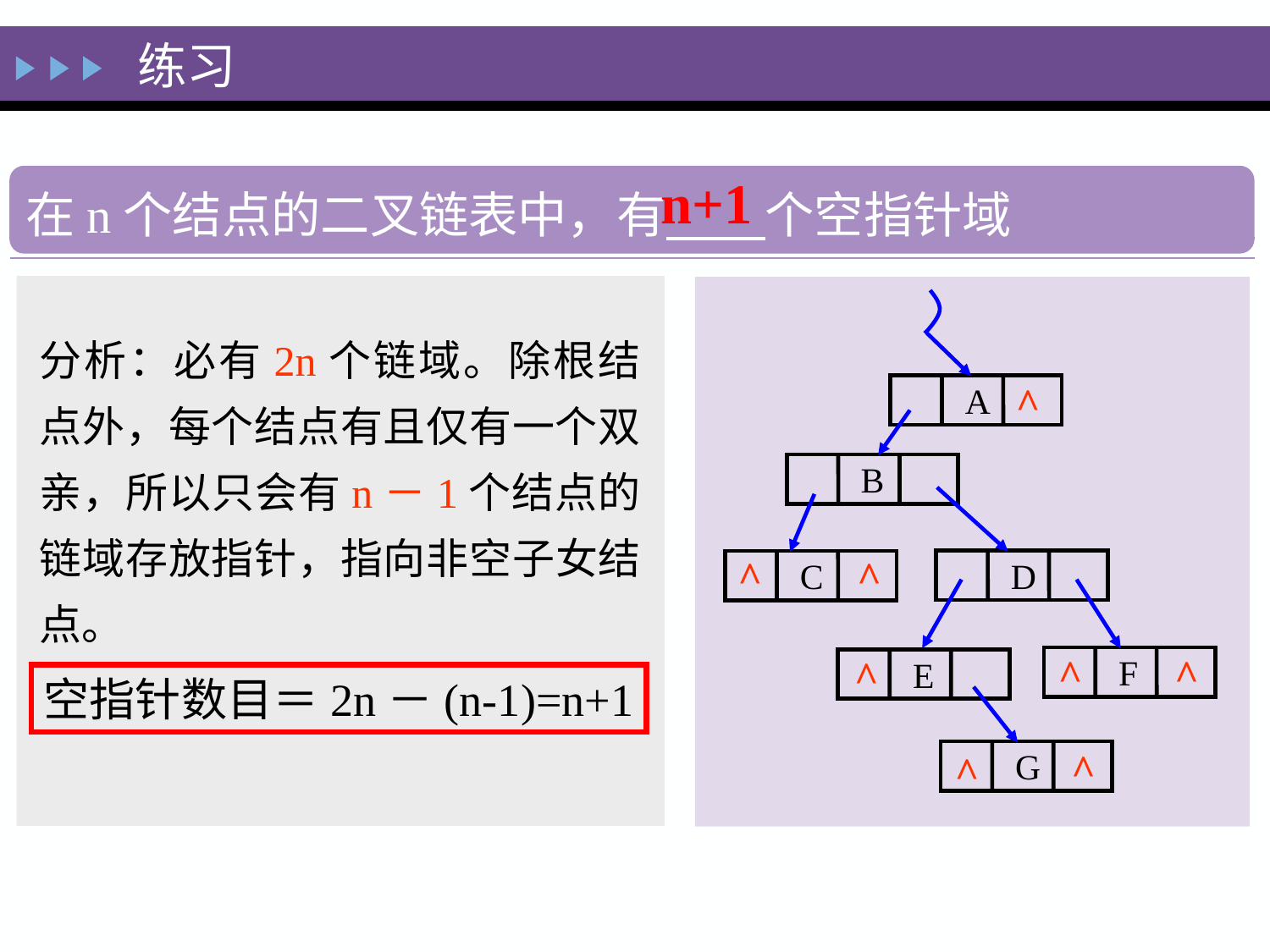

练习
n+1

在n个结点的二叉链表中，有         个空指针域

^
       A

B

       D

       C

       F

       E

       G

^
^

^
^
^

^
^
分析：必有2n个链域。除根结点外，每个结点有且仅有一个双亲，所以只会有n－1个结点的链域存放指针，指向非空子女结点。
空指针数目＝2n－(n-1)=n+1